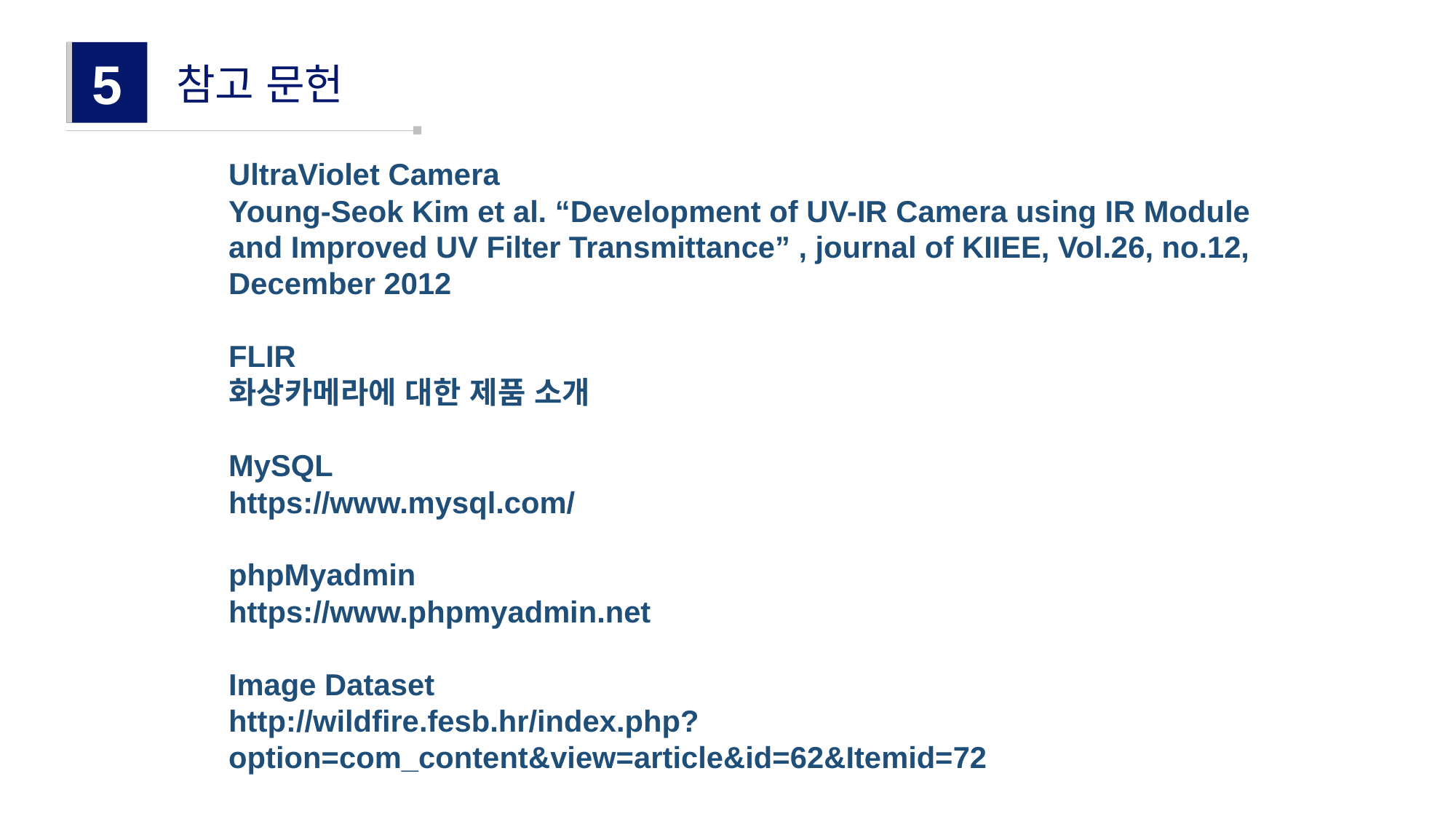

5

참고 문헌

UltraViolet Camera
Young-Seok Kim et al. “Development of UV-IR Camera using IR Module and Improved UV Filter Transmittance” , journal of KIIEE, Vol.26, no.12, December 2012

FLIR
화상카메라에 대한 제품 소개

MySQL
https://www.mysql.com/

phpMyadmin
https://www.phpmyadmin.net

Image Dataset
http://wildfire.fesb.hr/index.php?option=com_content&view=article&id=62&Itemid=72